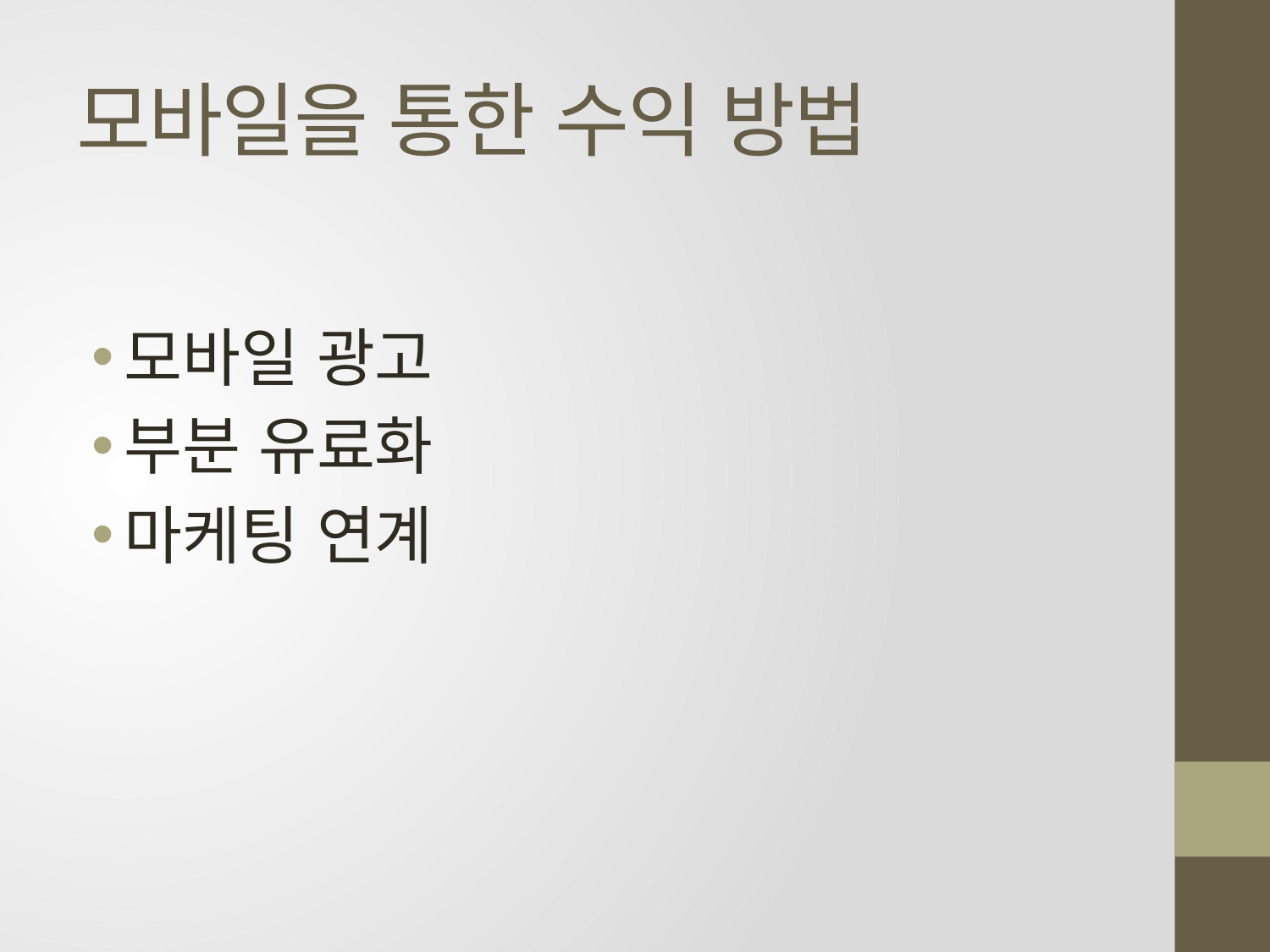

# 모바일을 통한 수익 방법

모바일 광고
부분 유료화
마케팅 연계